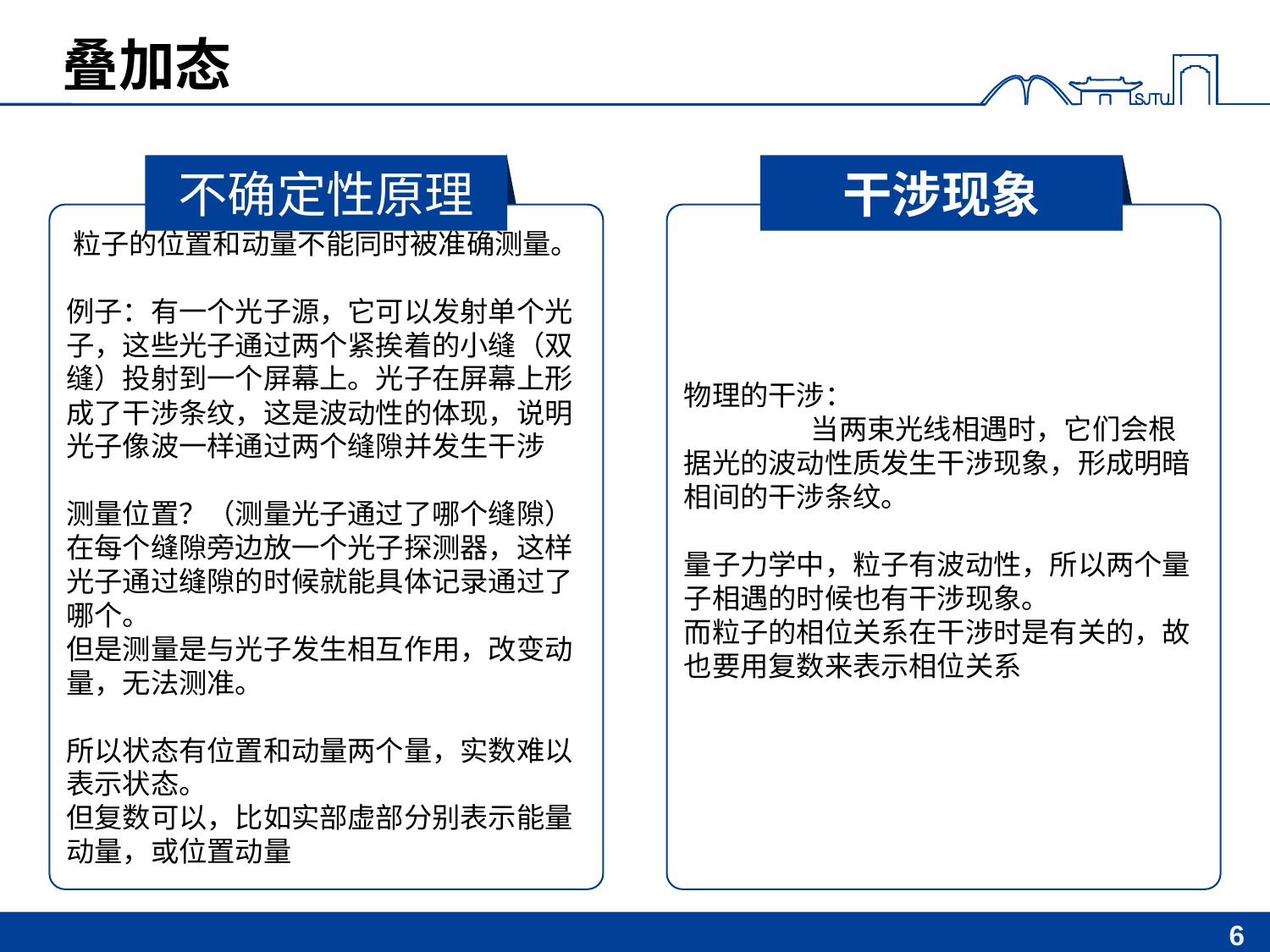

# 叠加态

不确定性原理
干涉现象

粒子的位置和动量不能同时被准确测量。

例子：有一个光子源，它可以发射单个光子，这些光子通过两个紧挨着的小缝（双缝）投射到一个屏幕上。光子在屏幕上形成了干涉条纹，这是波动性的体现，说明光子像波一样通过两个缝隙并发生干涉

测量位置？（测量光子通过了哪个缝隙）
在每个缝隙旁边放一个光子探测器，这样光子通过缝隙的时候就能具体记录通过了哪个。
但是测量是与光子发生相互作用，改变动量，无法测准。

所以状态有位置和动量两个量，实数难以表示状态。
但复数可以，比如实部虚部分别表示能量动量，或位置动量
物理的干涉：
	当两束光线相遇时，它们会根据光的波动性质发生干涉现象，形成明暗相间的干涉条纹。

量子力学中，粒子有波动性，所以两个量子相遇的时候也有干涉现象。
而粒子的相位关系在干涉时是有关的，故也要用复数来表示相位关系